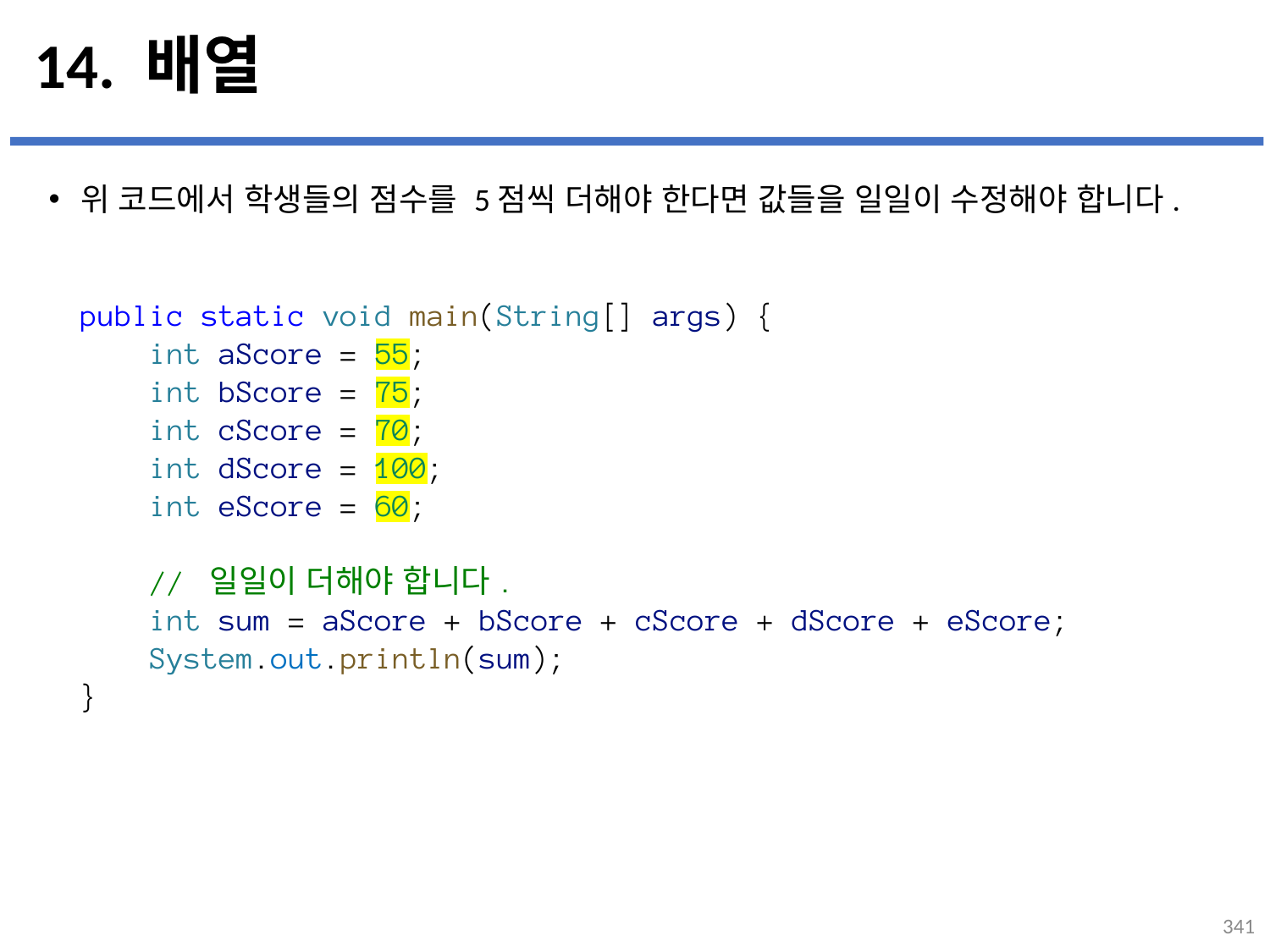

# 14. 배열
위 코드에서 학생들의 점수를 5점씩 더해야 한다면 값들을 일일이 수정해야 합니다.
...

설명
public static void main(String[] args) {
    int aScore = 55;
    int bScore = 75;
    int cScore = 70;
    int dScore = 100;
    int eScore = 60;
    // 일일이 더해야 합니다.
    int sum = aScore + bScore + cScore + dScore + eScore;
    System.out.println(sum);
}
341